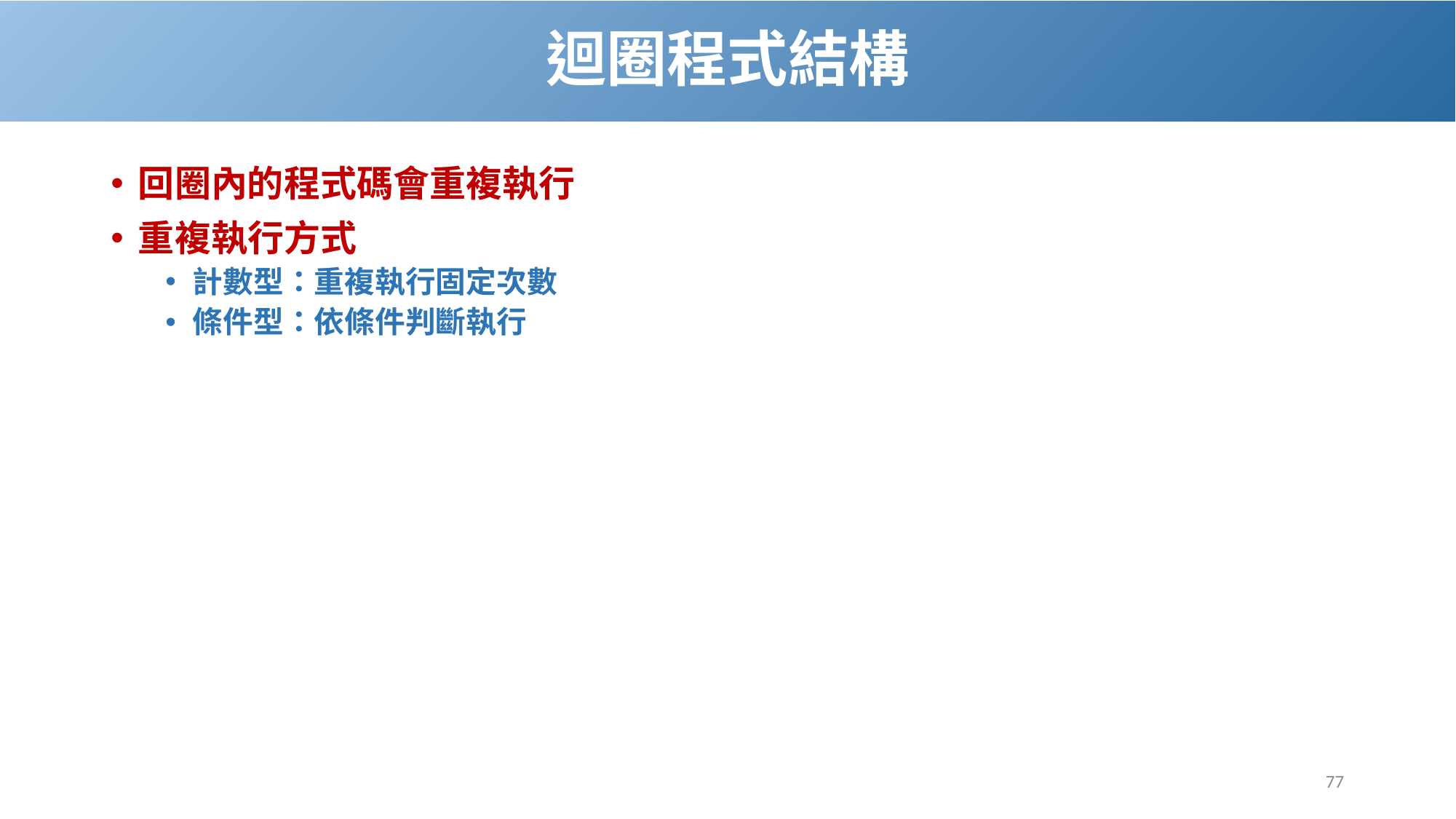

# 迴圈程式結構
回圈內的程式碼會重複執行
重複執行方式
計數型：重複執行固定次數
條件型：依條件判斷執行
77